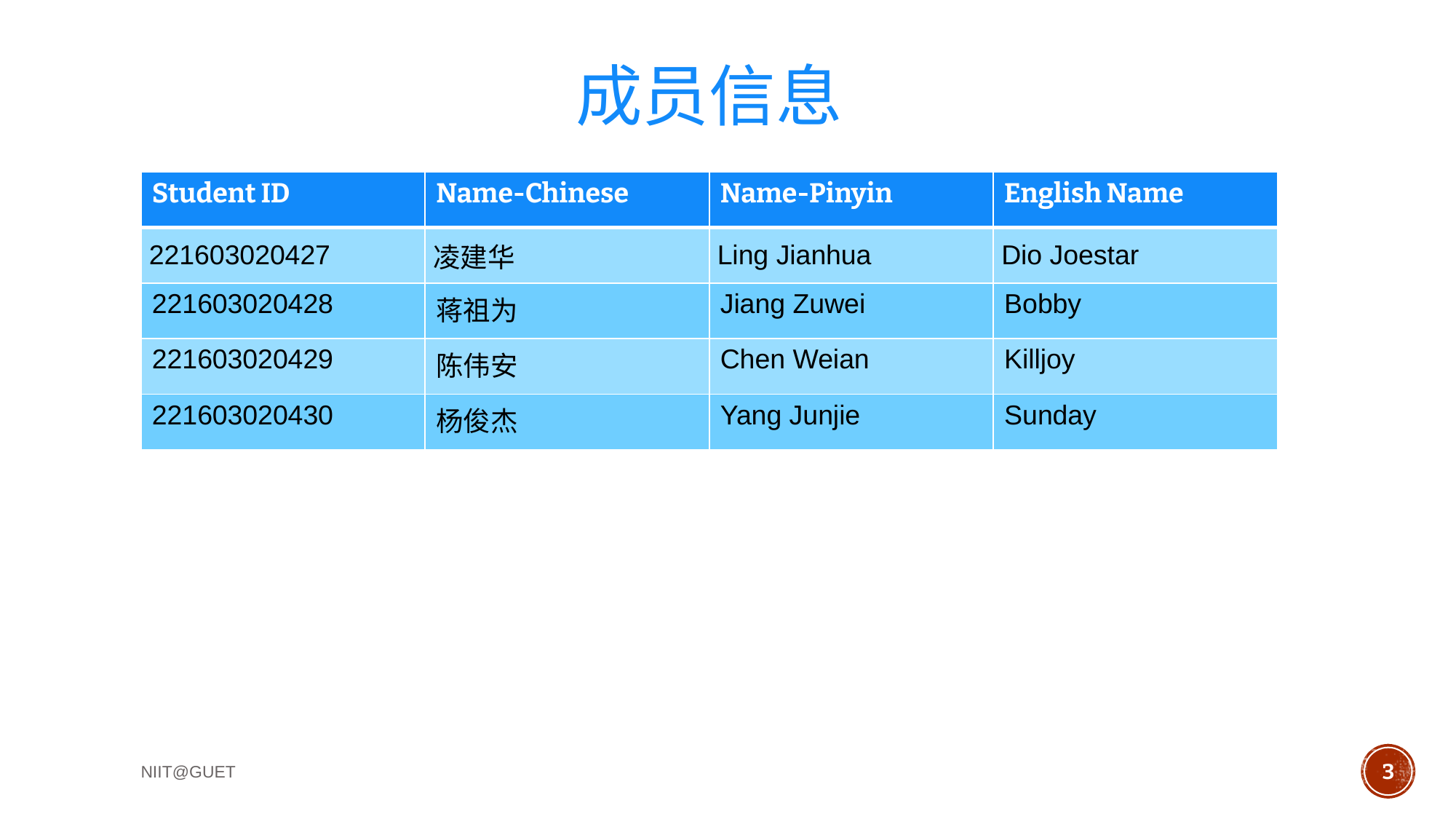

成员信息
| Student ID | Name-Chinese | Name-Pinyin | English Name |
| --- | --- | --- | --- |
| 221603020427 | 凌建华 | Ling Jianhua | Dio Joestar |
| 221603020428 | 蒋祖为 | Jiang Zuwei | Bobby |
| 221603020429 | 陈伟安 | Chen Weian | Killjoy |
| 221603020430 | 杨俊杰 | Yang Junjie | Sunday |
NIIT@GUET
3